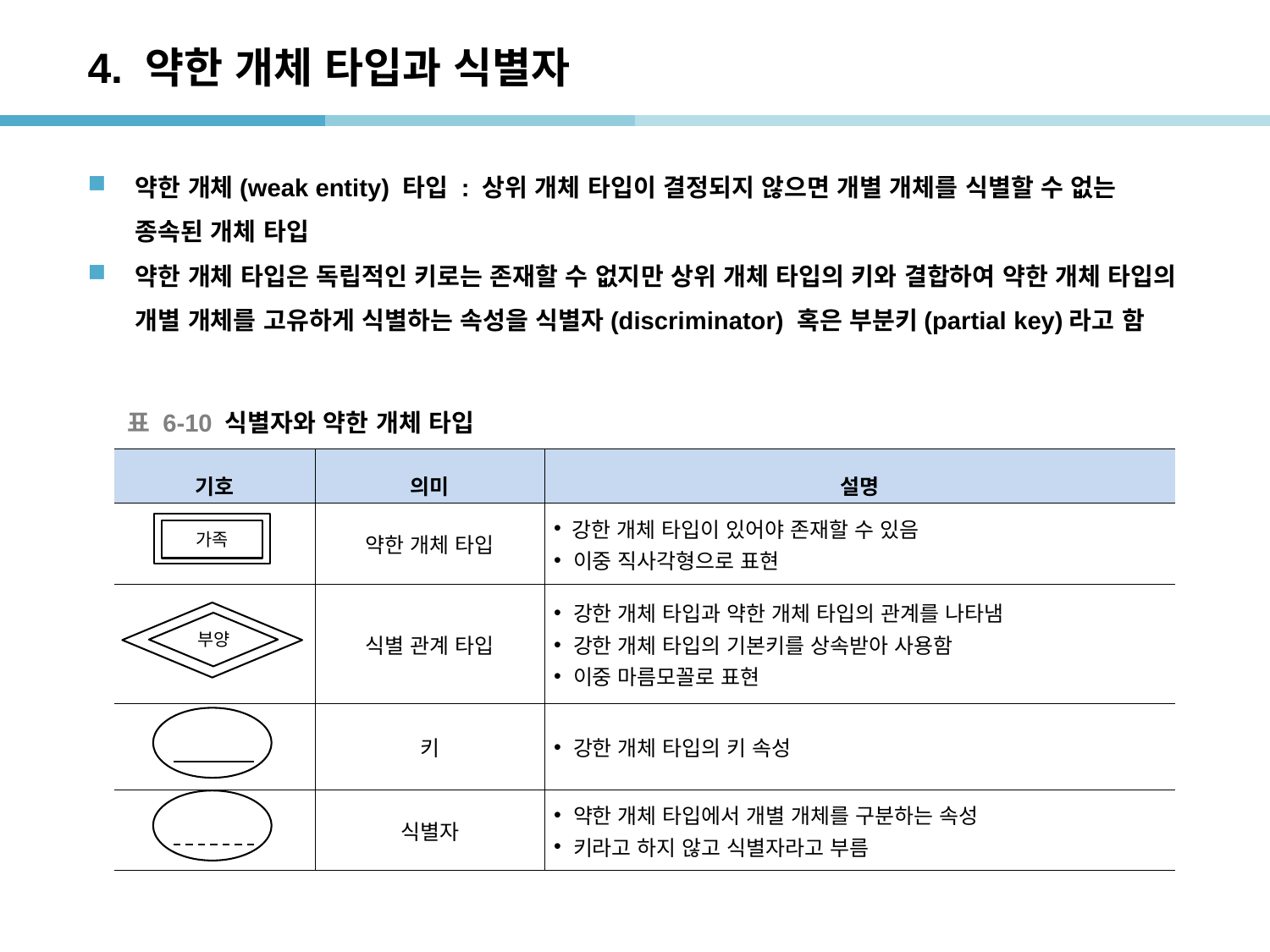

# 4. 약한 개체 타입과 식별자
약한 개체(weak entity) 타입 : 상위 개체 타입이 결정되지 않으면 개별 개체를 식별할 수 없는 종속된 개체 타입
약한 개체 타입은 독립적인 키로는 존재할 수 없지만 상위 개체 타입의 키와 결합하여 약한 개체 타입의 개별 개체를 고유하게 식별하는 속성을 식별자(discriminator) 혹은 부분키(partial key)라고 함
표 6-10 식별자와 약한 개체 타입
| 기호 | 의미 | 설명 |
| --- | --- | --- |
|  | 약한 개체 타입 | 강한 개체 타입이 있어야 존재할 수 있음 이중 직사각형으로 표현 |
|  | 식별 관계 타입 | 강한 개체 타입과 약한 개체 타입의 관계를 나타냄 강한 개체 타입의 기본키를 상속받아 사용함 이중 마름모꼴로 표현 |
|  | 키 | 강한 개체 타입의 키 속성 |
|  | 식별자 | 약한 개체 타입에서 개별 개체를 구분하는 속성 키라고 하지 않고 식별자라고 부름 |

가족

부양